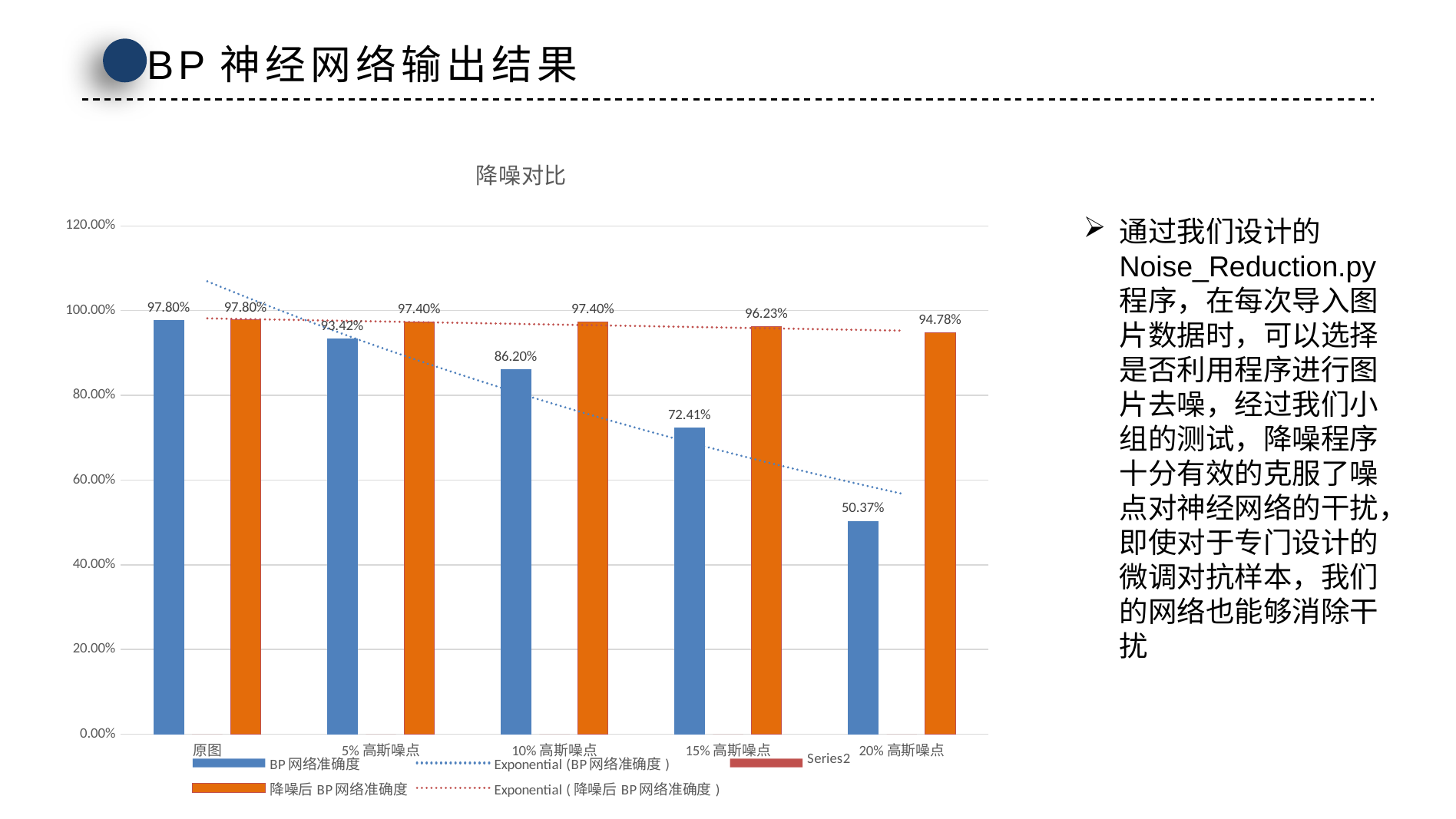

BP神经网络输出结果

### Chart: 降噪对比

| Category | BP网络准确度 |  | 降噪后BP网络准确度 |
|---|---|---|---|
| 原图 | 0.978 | 0.0 | 0.978 |
| 5%高斯噪点 | 0.9342 | 0.0 | 0.974 |
| 10%高斯噪点 | 0.862 | 0.0 | 0.974 |
| 15%高斯噪点 | 0.7241 | 0.0 | 0.9623 |
| 20%高斯噪点 | 0.5037 | 0.0 | 0.9478 |
通过我们设计的Noise_Reduction.py程序，在每次导入图片数据时，可以选择是否利用程序进行图片去噪，经过我们小组的测试，降噪程序十分有效的克服了噪点对神经网络的干扰，即使对于专门设计的微调对抗样本，我们的网络也能够消除干扰